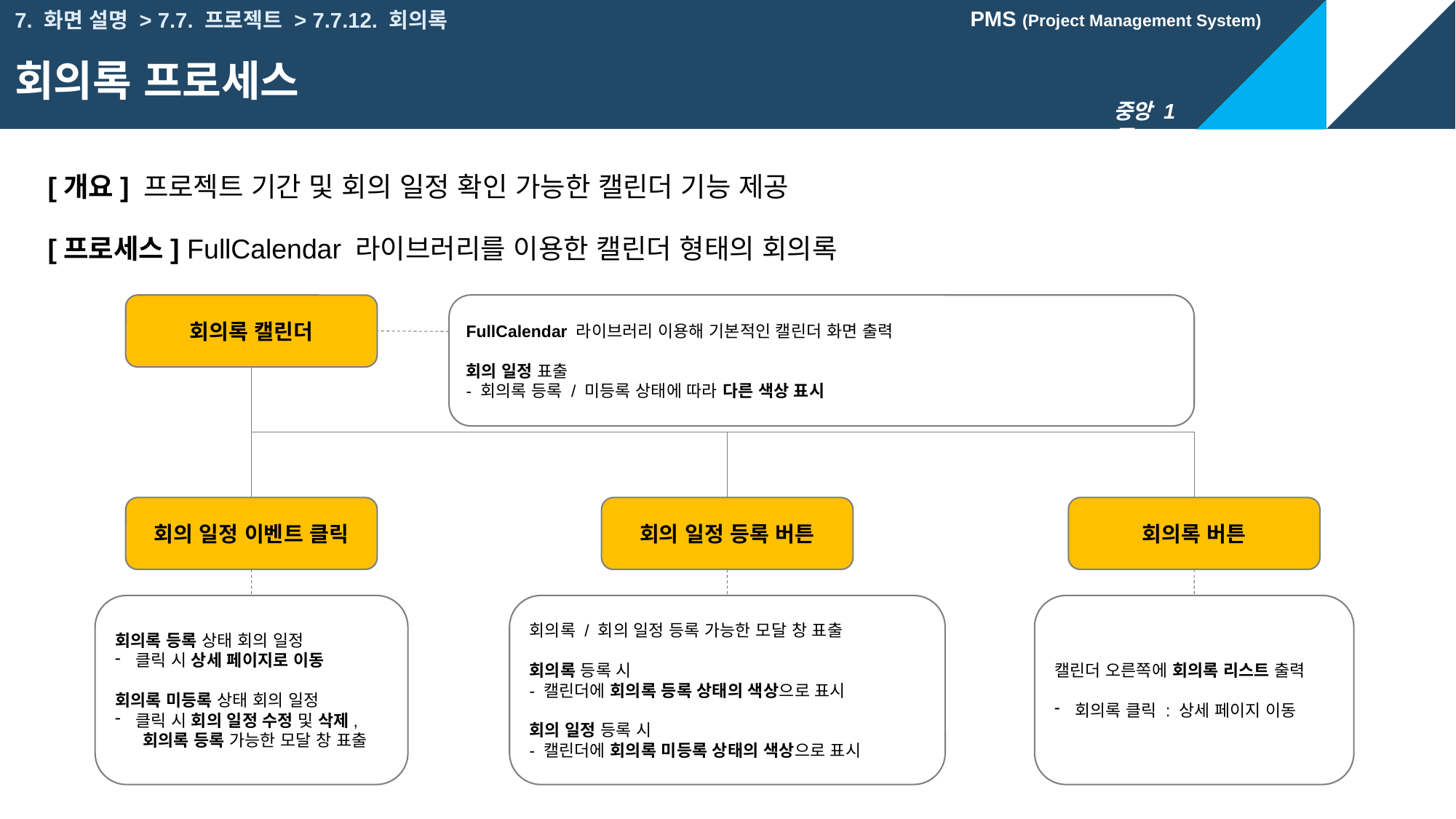

7. 화면 설명 > 7.7. 프로젝트 > 7.7.12. 회의록
회의록 프로세스
[개요] 프로젝트 기간 및 회의 일정 확인 가능한 캘린더 기능 제공
[프로세스] FullCalendar 라이브러리를 이용한 캘린더 형태의 회의록
FullCalendar 라이브러리 이용해 기본적인 캘린더 화면 출력

회의 일정 표출
- 회의록 등록 / 미등록 상태에 따라 다른 색상 표시
회의록 캘린더
회의 일정 이벤트 클릭
회의 일정 등록 버튼
회의록 버튼
회의록 등록 상태 회의 일정
클릭 시 상세 페이지로 이동

회의록 미등록 상태 회의 일정
클릭 시 회의 일정 수정 및 삭제,
     회의록 등록 가능한 모달 창 표출
회의록 / 회의 일정 등록 가능한 모달 창 표출

회의록 등록 시
- 캘린더에 회의록 등록 상태의 색상으로 표시

회의 일정 등록 시
- 캘린더에 회의록 미등록 상태의 색상으로 표시
캘린더 오른쪽에 회의록 리스트 출력

회의록 클릭 : 상세 페이지 이동